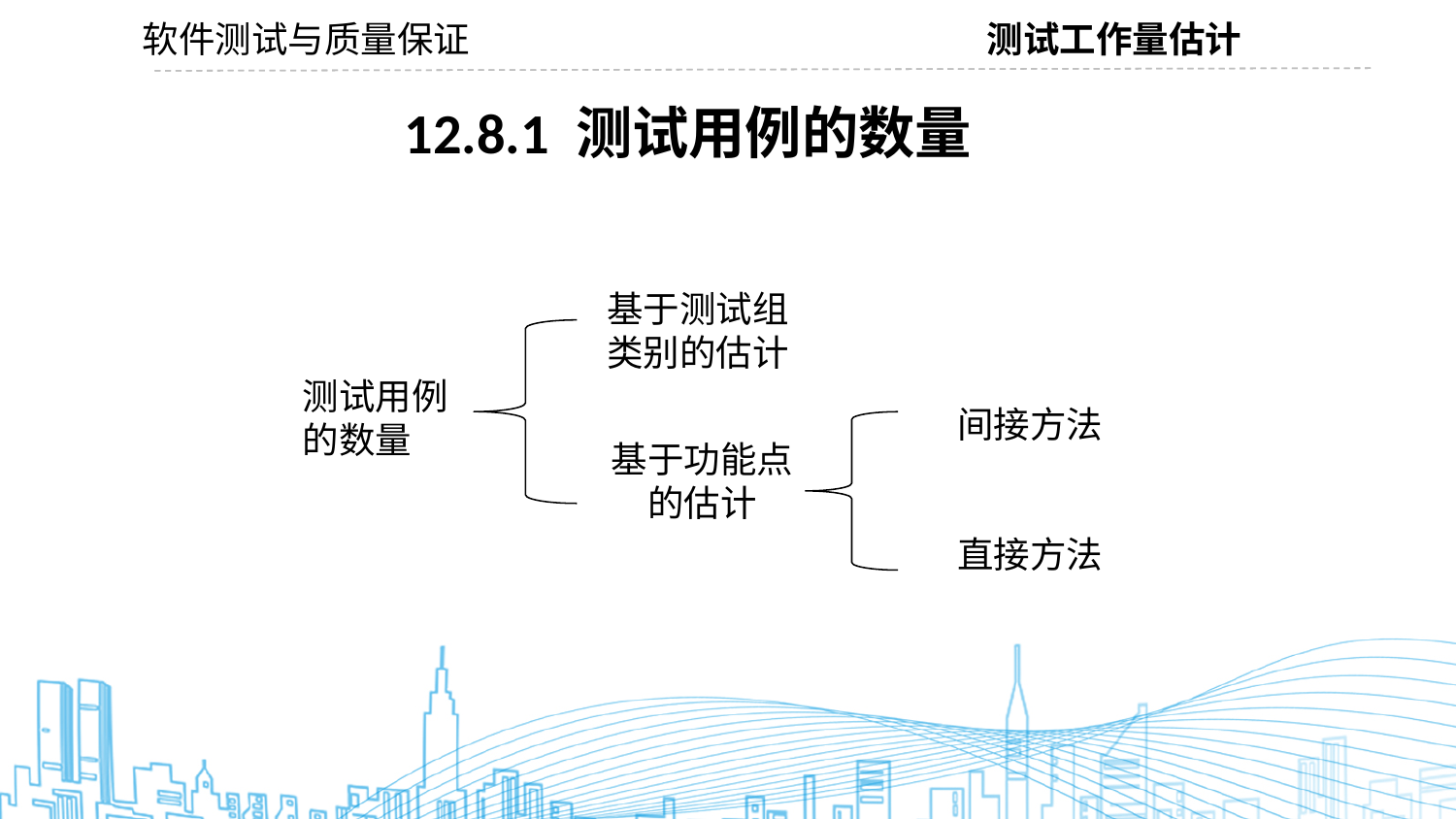

软件测试与质量保证
测试工作量估计
12.8.1 测试用例的数量
基于测试组
类别的估计

测试用例
的数量
间接方法

基于功能点
的估计
直接方法